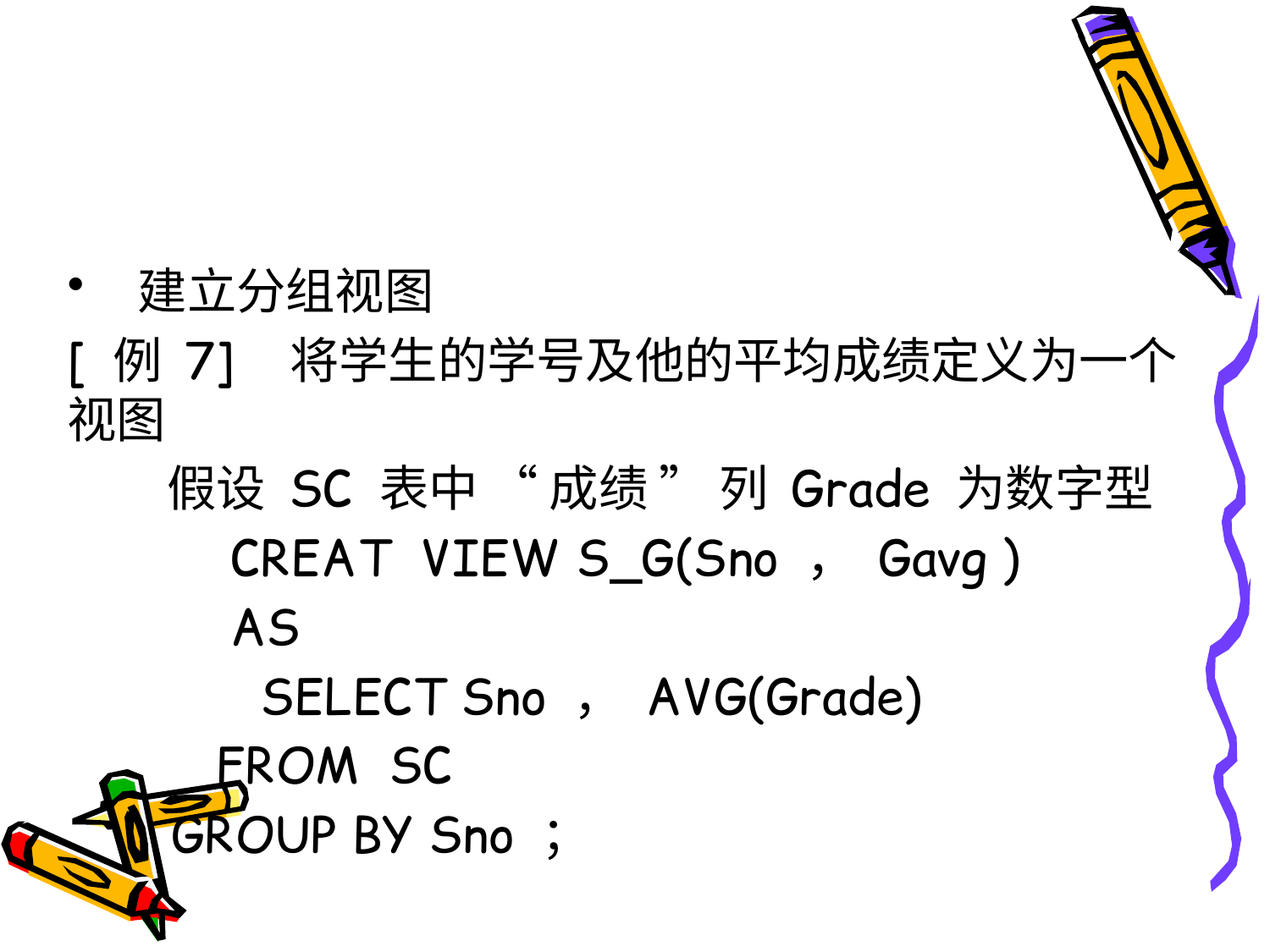

#
 建立分组视图
[ 例 7]   将学生的学号及他的平均成绩定义为一个视图
        假设 SC 表中 “ 成绩 ” 列 Grade 为数字型
           CREAT  VIEW S_G(Sno ， Gavg )
           AS
             SELECT Sno ， AVG(Grade)
          FROM  SC
       GROUP BY Sno ；